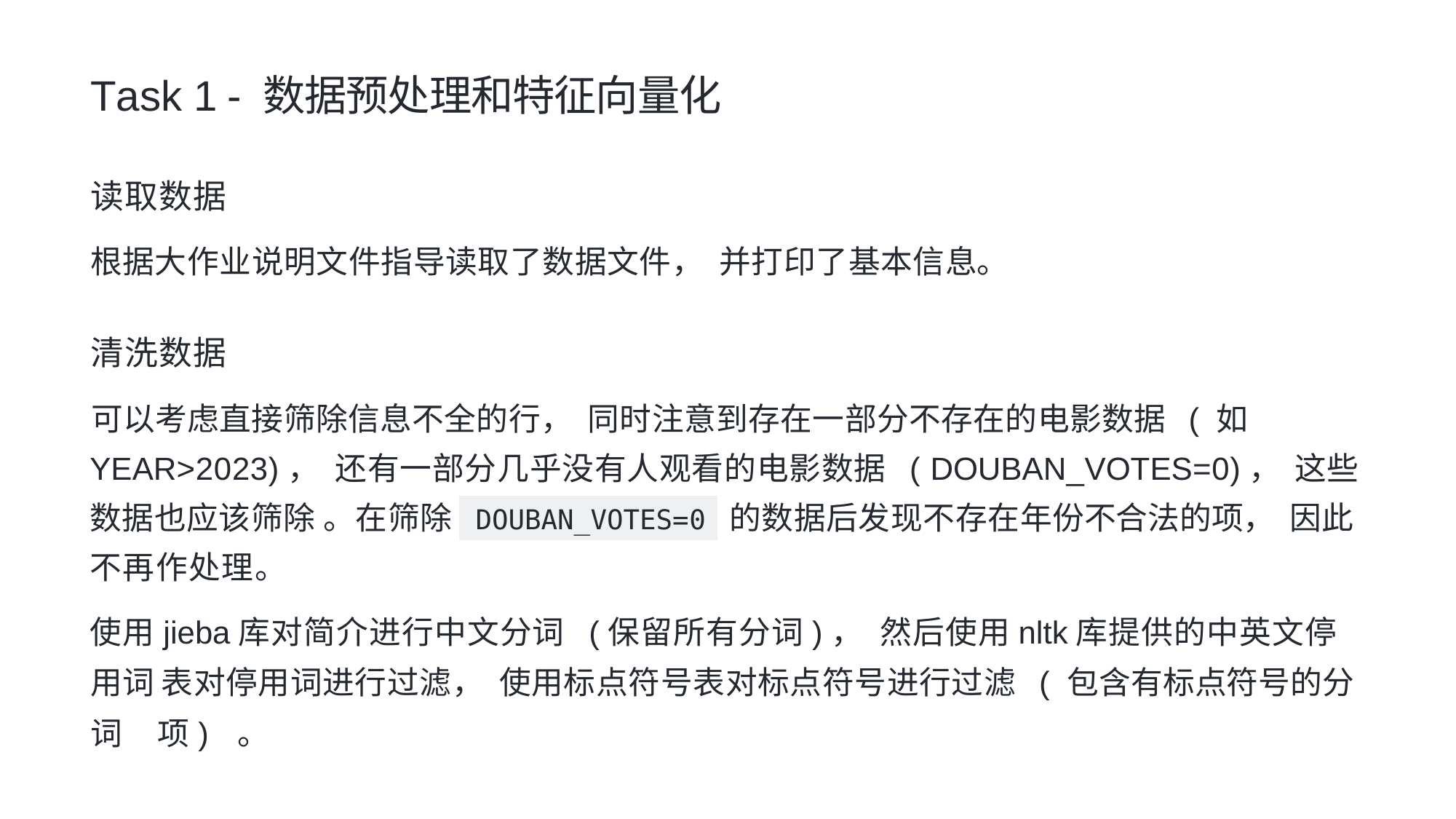

Task 1 - 数据预处理和特征向量化

读取数据

根据大作业说明文件指导读取了数据文件，  并打印了基本信息。

清洗数据
可以考虑直接筛除信息不全的行，  同时注意到存在⼀部分不存在的电影数据  ( 如            YEAR>2023)，  还有⼀部分几乎没有⼈观看的电影数据  ( DOUBAN_VOTES=0)，  这些 数据也应该筛除 。在筛除  DOUBAN_VOTES=0 的数据后发现不存在年份不合法的项，  因此 不再作处理。

使用jieba库对简介进行中文分词  (保留所有分词)，  然后使用nltk库提供的中英文停用词 表对停用词进行过滤，  使用标点符号表对标点符号进行过滤  ( 包含有标点符号的分词     项)  。